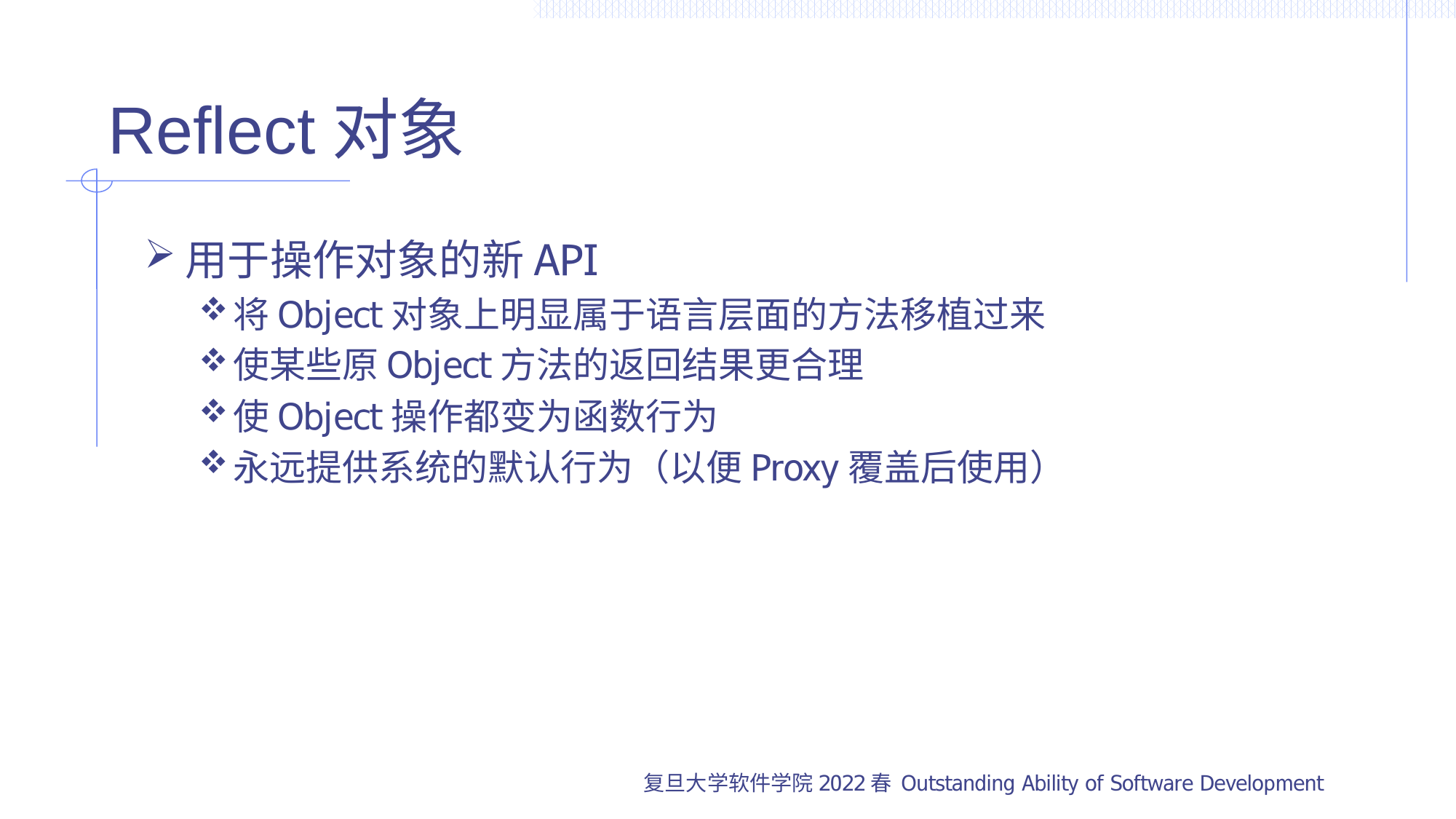

# Reflect对象
用于操作对象的新API
将Object对象上明显属于语言层面的方法移植过来
使某些原Object方法的返回结果更合理
使Object操作都变为函数行为
永远提供系统的默认行为（以便Proxy覆盖后使用）